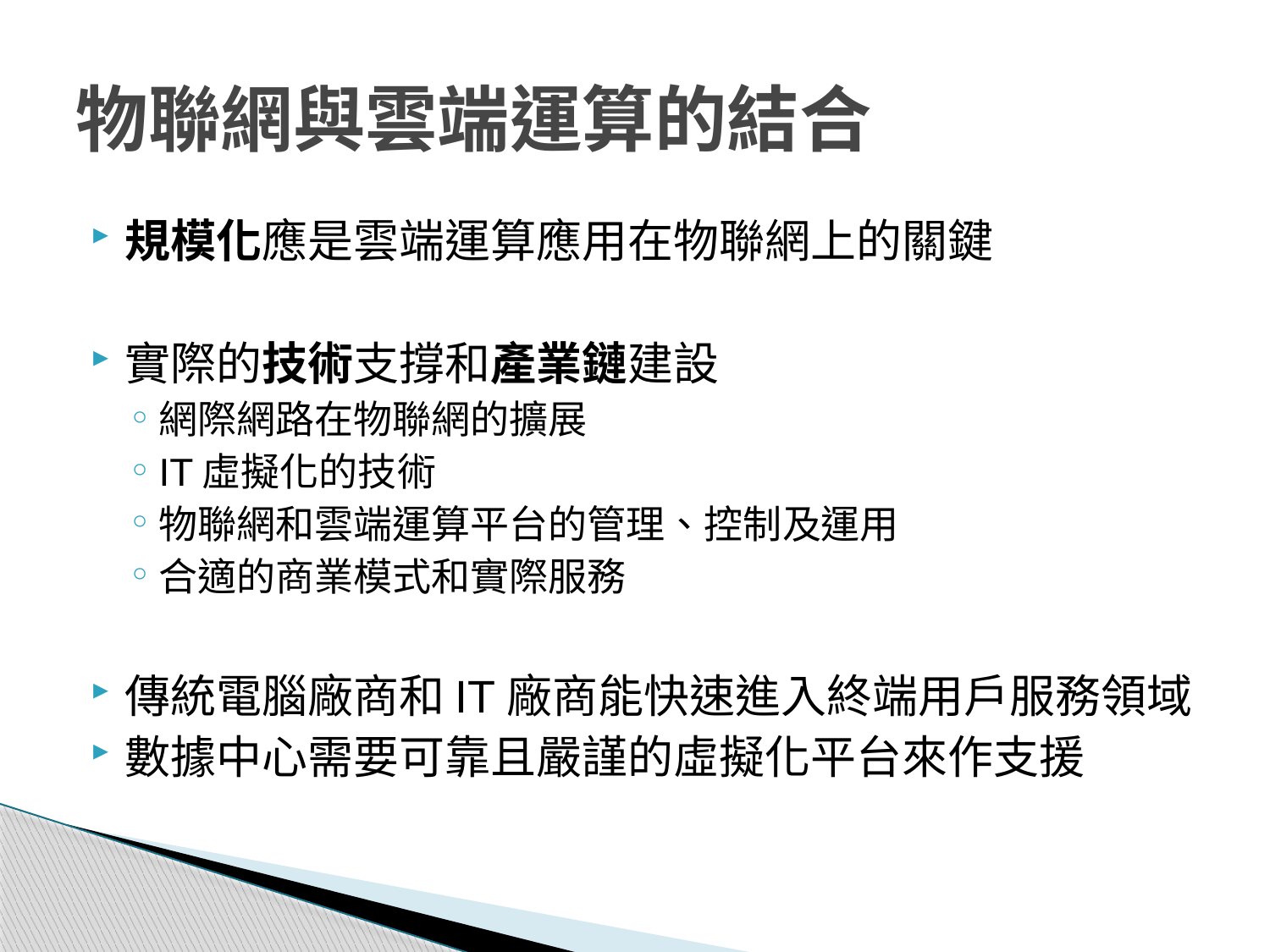

# 物聯網與雲端運算的結合
規模化應是雲端運算應用在物聯網上的關鍵

實際的技術支撐和產業鏈建設
網際網路在物聯網的擴展
IT虛擬化的技術
物聯網和雲端運算平台的管理、控制及運用
合適的商業模式和實際服務

傳統電腦廠商和IT廠商能快速進入終端用戶服務領域
數據中心需要可靠且嚴謹的虛擬化平台來作支援